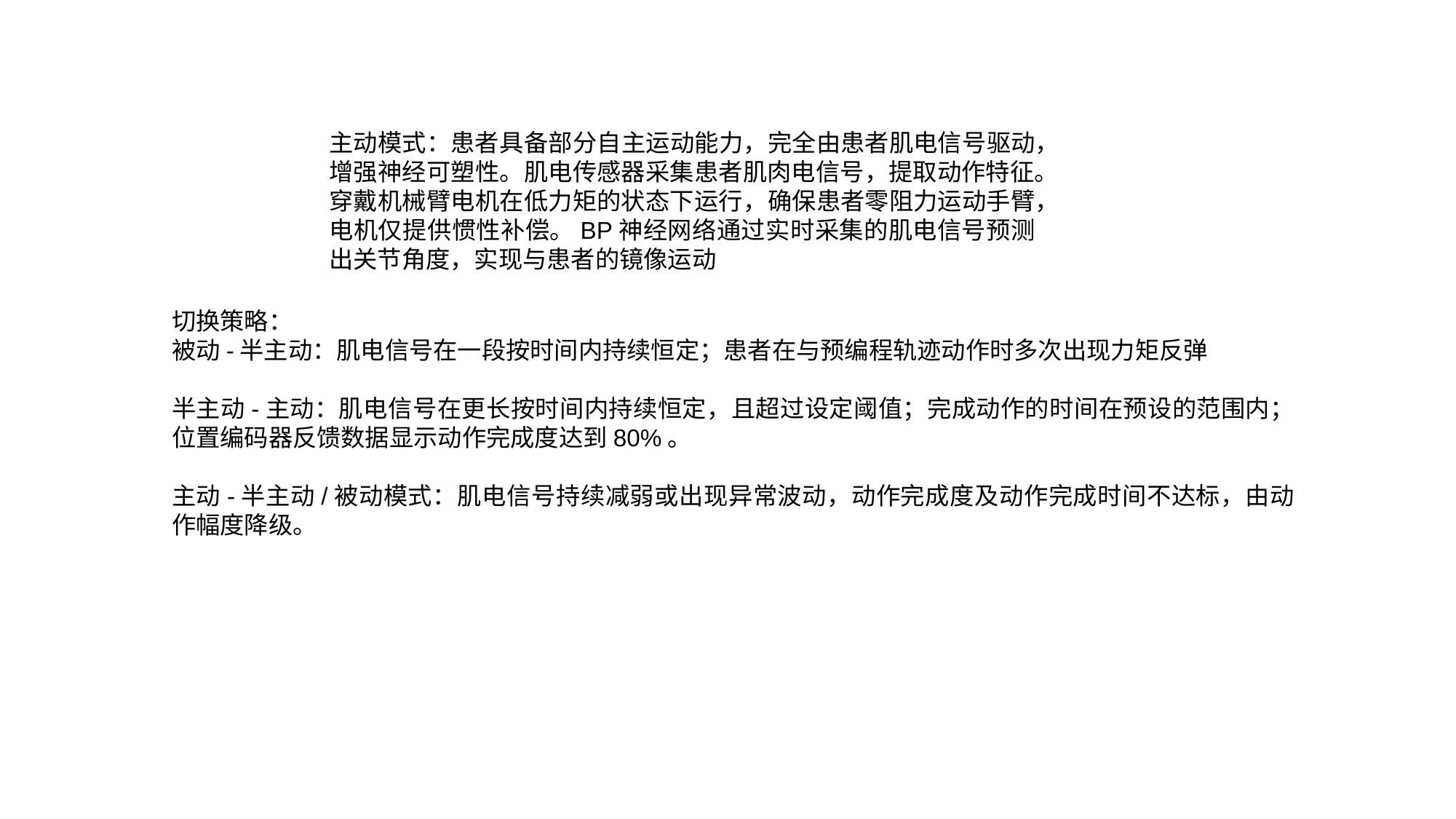

主动模式：患者具备部分自主运动能力，完全由患者肌电信号驱动，增强神经可塑性。肌电传感器采集患者肌肉电信号，提取动作特征。穿戴机械臂电机在低力矩的状态下运行，确保患者零阻力运动手臂，电机仅提供惯性补偿。BP神经网络通过实时采集的肌电信号预测出关节角度，实现与患者的镜像运动

切换策略：
被动-半主动：肌电信号在一段按时间内持续恒定；患者在与预编程轨迹动作时多次出现力矩反弹

半主动-主动：肌电信号在更长按时间内持续恒定，且超过设定阈值；完成动作的时间在预设的范围内；位置编码器反馈数据显示动作完成度达到80%。

主动-半主动/被动模式：肌电信号持续减弱或出现异常波动，动作完成度及动作完成时间不达标，由动作幅度降级。